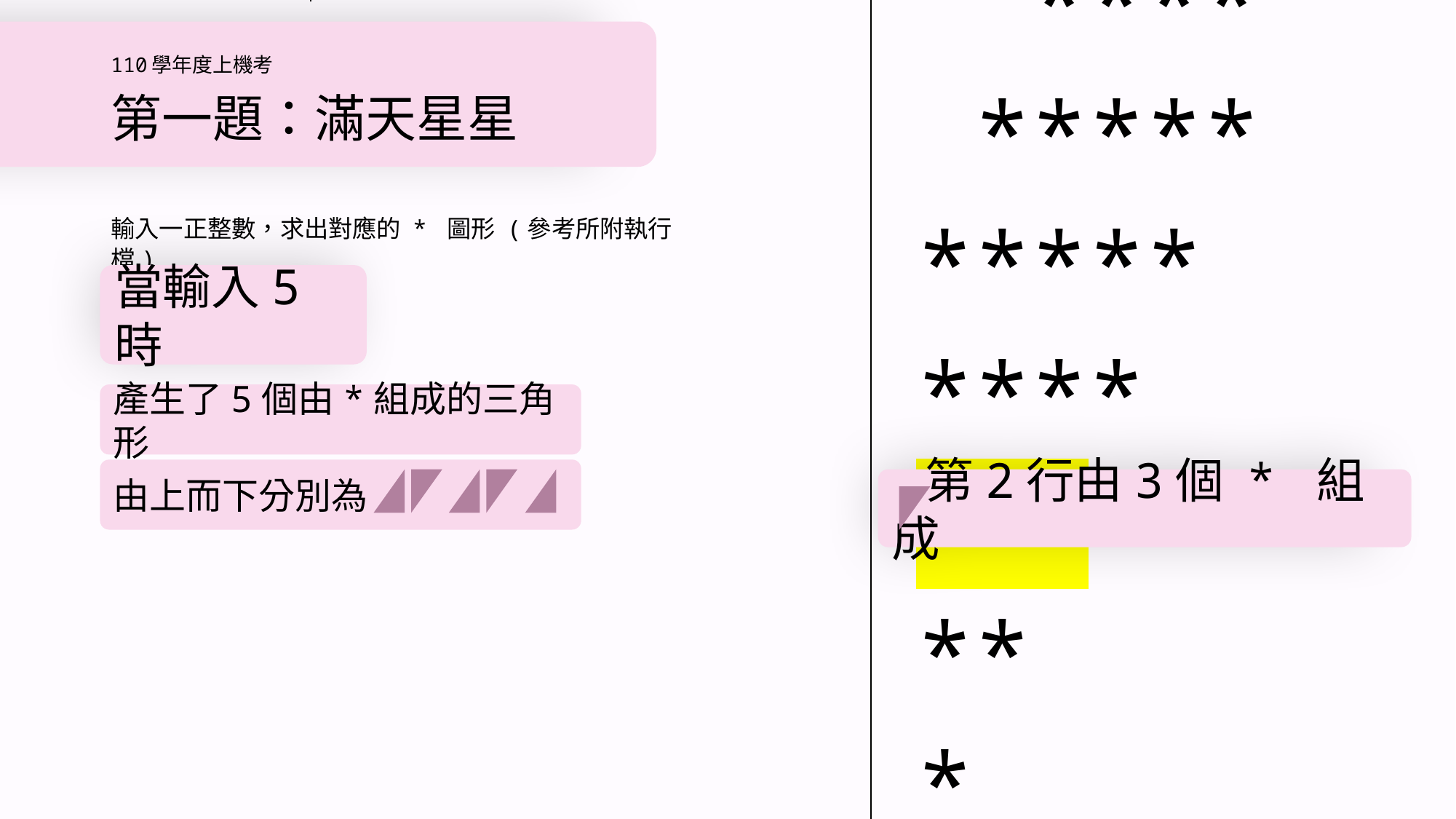

| 範例輸入2 | 範例輸出2 |
| --- | --- |
| 5 | \* \*\* \*\*\* \*\*\*\* \*\*\*\*\* \*\*\*\*\* \*\*\*\* \*\*\* \*\* \* \* \*\* \*\*\* \*\*\*\* \*\*\*\*\* \*\*\*\*\* \*\*\*\* \*\*\* \*\* \* \* \*\* \*\*\* \*\*\*\* \*\*\*\*\* |

# 110學年度上機考 第一題：滿天星星
輸入一正整數，求出對應的 * 圖形 (參考所附執行檔)

當輸入5時
產生了5個由*組成的三角形
由上而下分別為

  第2行由3個 * 組成